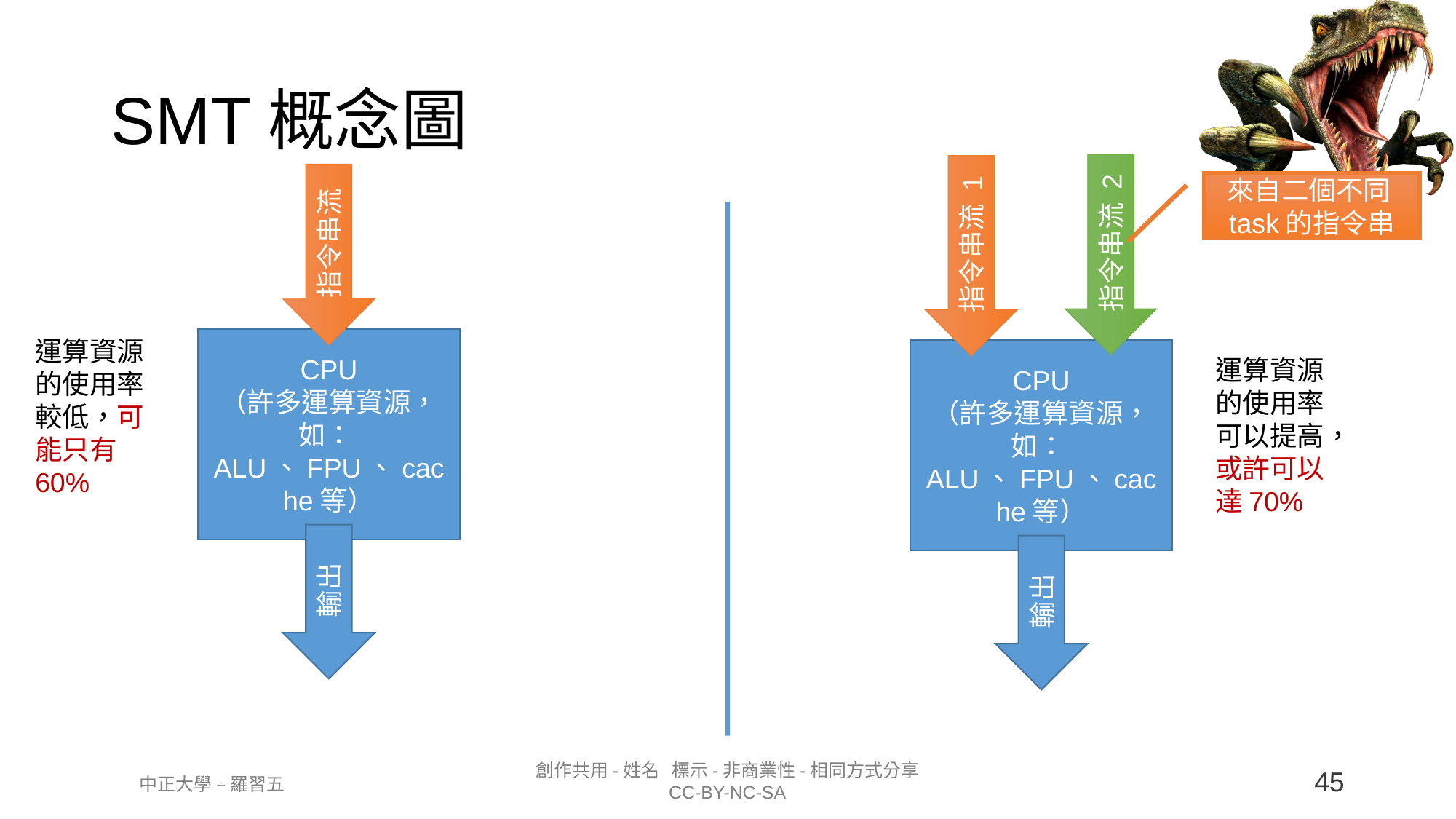

# SMT概念圖
來自二個不同task的指令串
指令串流 2
指令串流
指令串流 1
運算資源的使用率較低，可能只有60%
CPU
（許多運算資源，如：ALU、FPU、cache等）
CPU
（許多運算資源，如：ALU、FPU、cache等）
運算資源的使用率可以提高，或許可以達70%
輸出
輸出